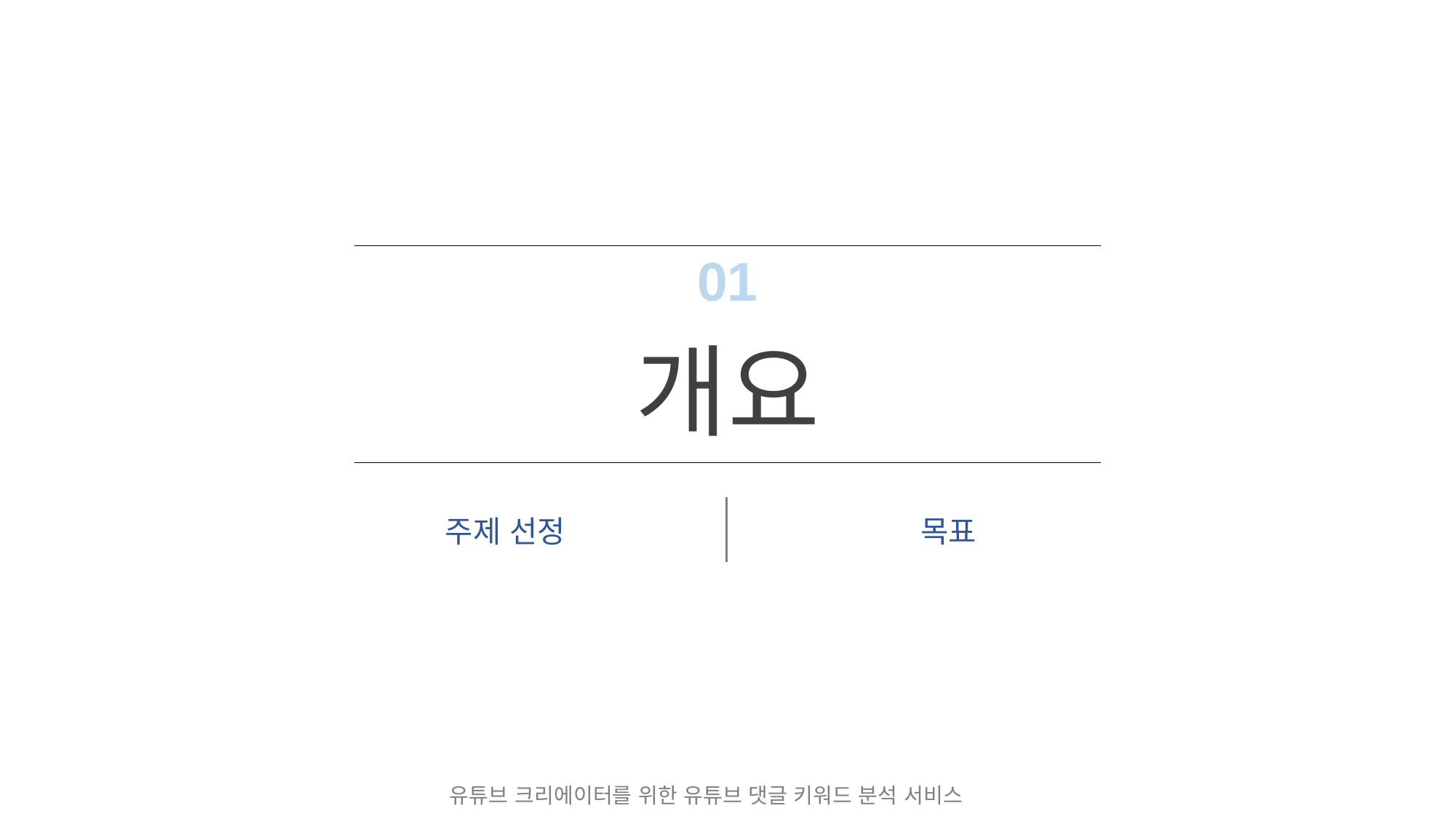

| 01 개요 |
| --- |
| 주제 선정 | 목표 |
| --- | --- |
유튜브 크리에이터를 위한 유튜브 댓글 키워드 분석 서비스